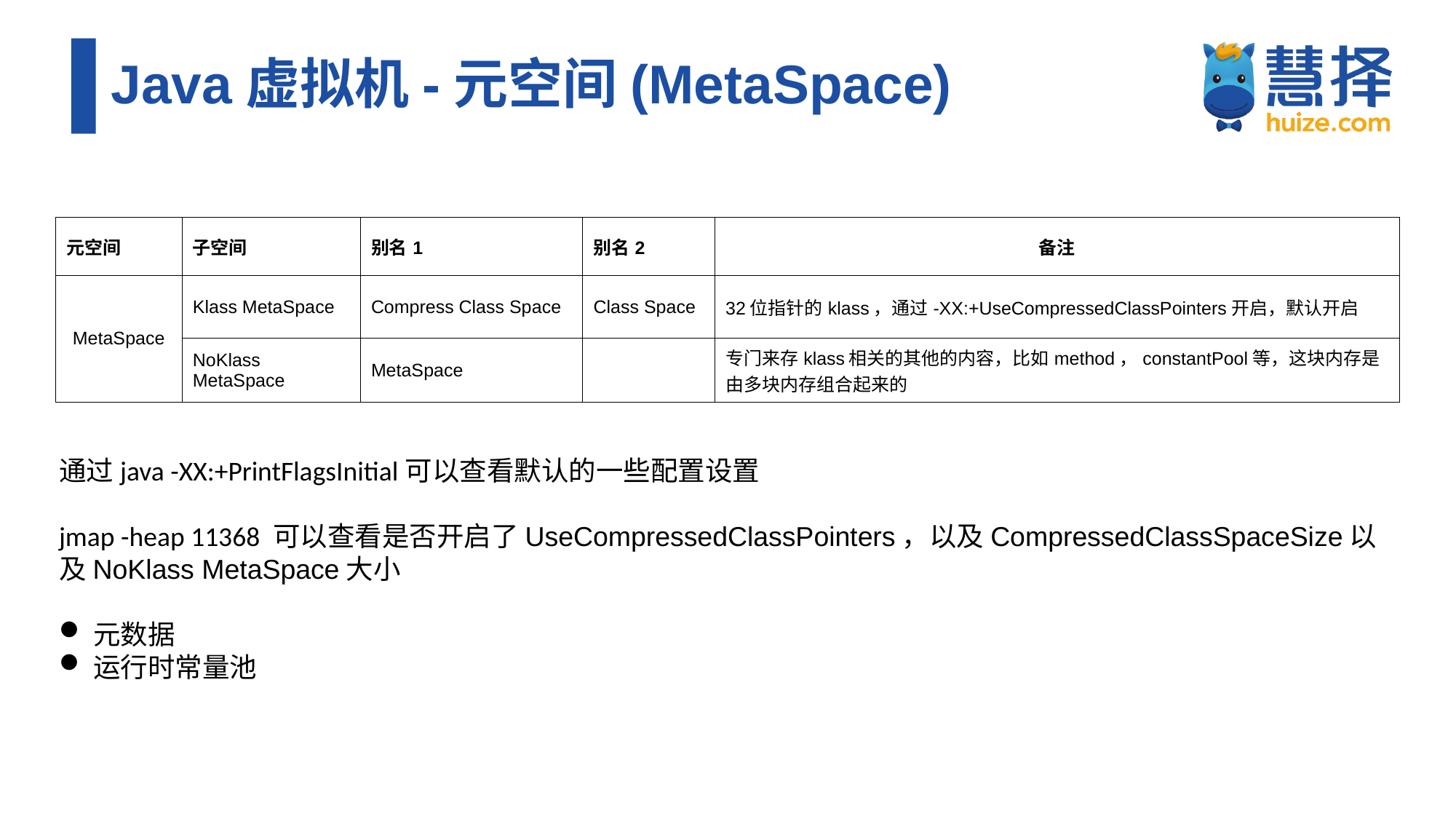

# Java虚拟机-元空间(MetaSpace)
| 元空间 | 子空间 | 别名1 | 别名2 | 备注 |
| --- | --- | --- | --- | --- |
| MetaSpace | Klass MetaSpace | Compress Class Space | Class Space | 32位指针的klass，通过-XX:+UseCompressedClassPointers开启，默认开启 |
|  | NoKlass MetaSpace | MetaSpace |  | 专门来存klass相关的其他的内容，比如method，constantPool等，这块内存是由多块内存组合起来的 |
通过java -XX:+PrintFlagsInitial可以查看默认的一些配置设置

jmap -heap 11368 可以查看是否开启了UseCompressedClassPointers，以及CompressedClassSpaceSize以及NoKlass MetaSpace大小

元数据
运行时常量池